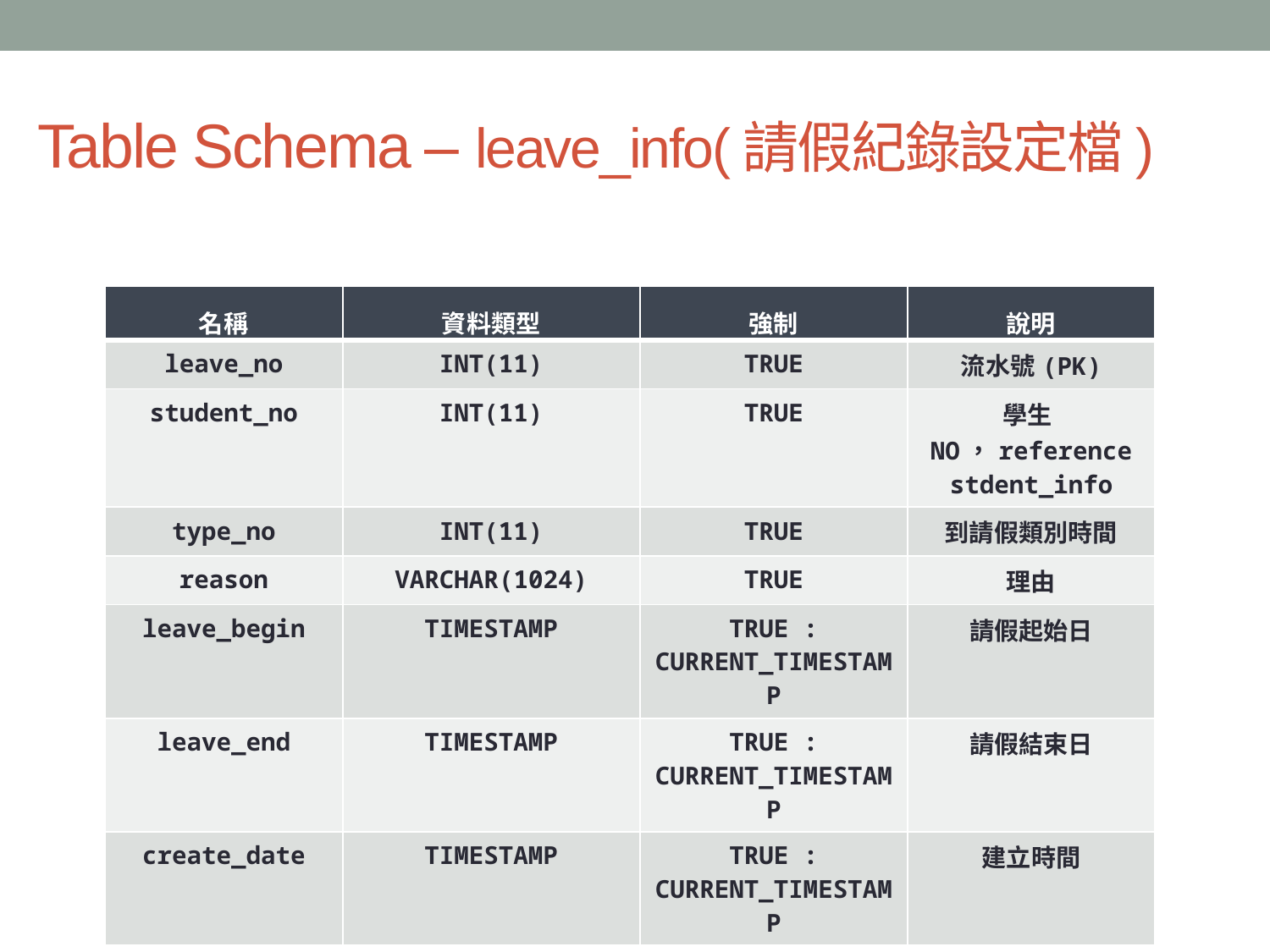

# Table Schema – leave_info(請假紀錄設定檔)
| 名稱 | 資料類型 | 強制 | 說明 |
| --- | --- | --- | --- |
| leave\_no | INT(11) | TRUE | 流水號(PK) |
| student\_no | INT(11) | TRUE | 學生NO，reference stdent\_info |
| type\_no | INT(11) | TRUE | 到請假類別時間 |
| reason | VARCHAR(1024) | TRUE | 理由 |
| leave\_begin | TIMESTAMP | TRUE : CURRENT\_TIMESTAMP | 請假起始日 |
| leave\_end | TIMESTAMP | TRUE : CURRENT\_TIMESTAMP | 請假結束日 |
| create\_date | TIMESTAMP | TRUE : CURRENT\_TIMESTAMP | 建立時間 |